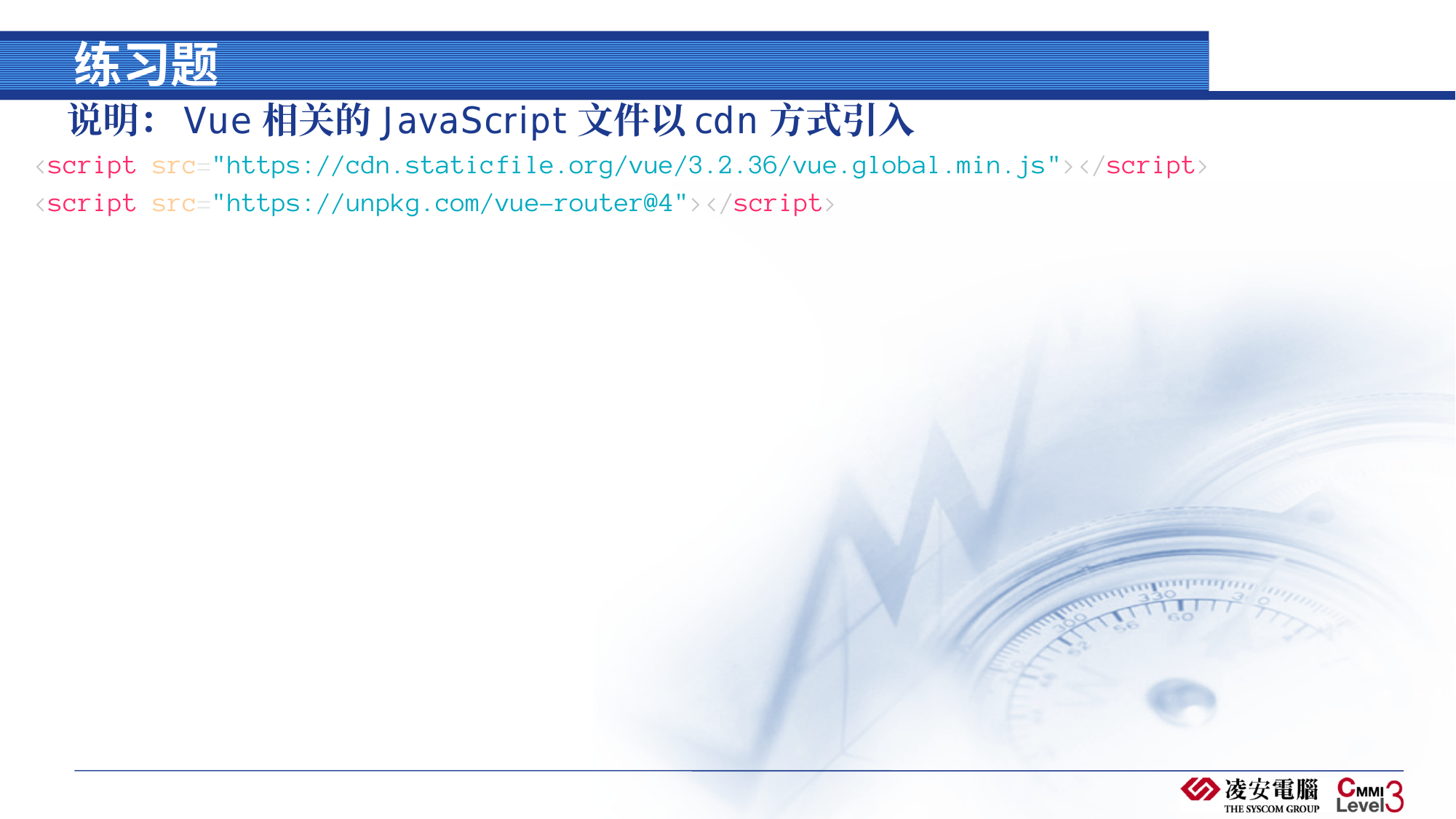

# 练习题
说明：Vue相关的JavaScript文件以cdn方式引入
<script src="https://cdn.staticfile.org/vue/3.2.36/vue.global.min.js"></script>
<script src="https://unpkg.com/vue-router@4"></script>